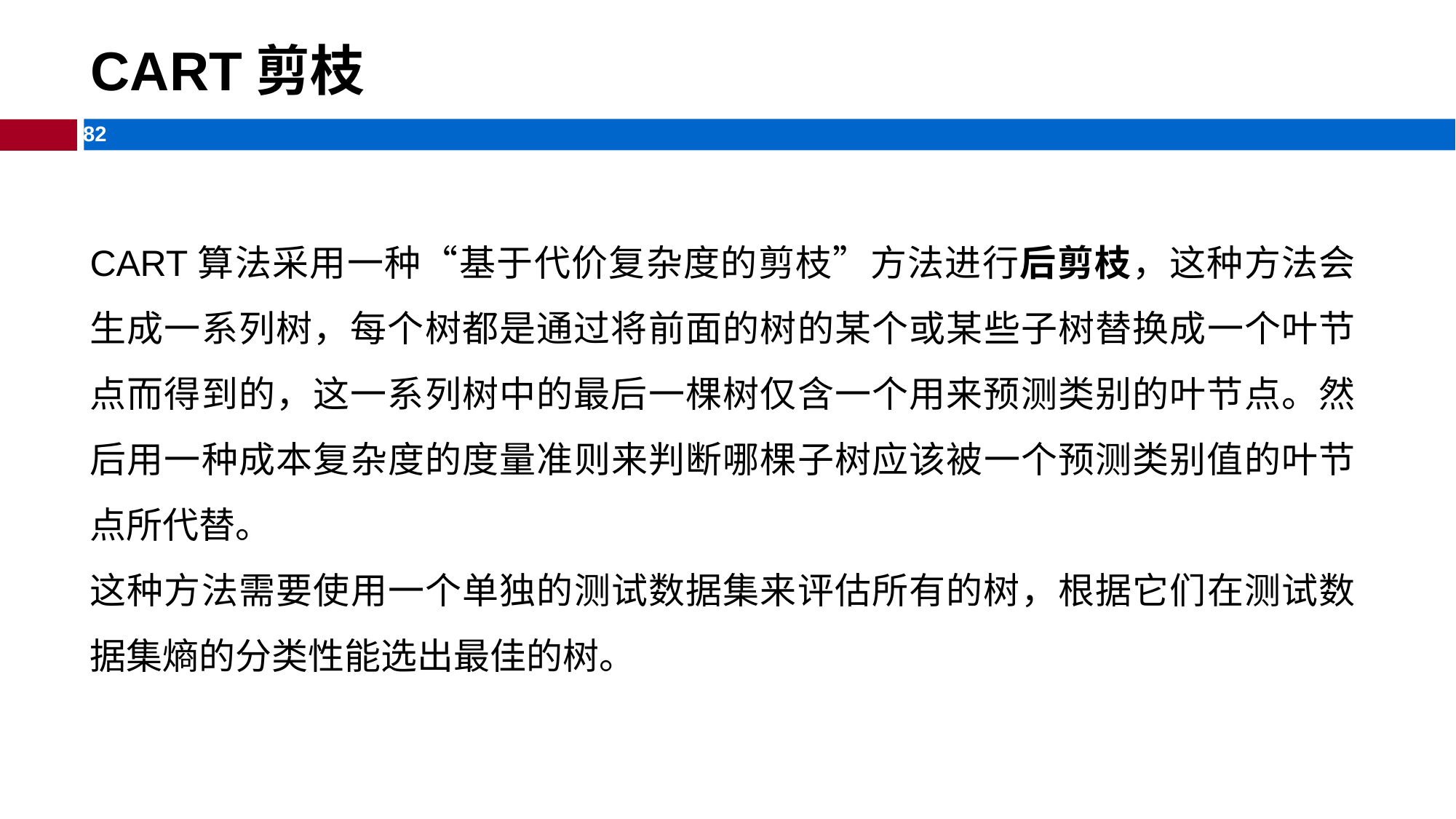

# CART剪枝
CART算法采用一种“基于代价复杂度的剪枝”方法进行后剪枝，这种方法会生成一系列树，每个树都是通过将前面的树的某个或某些子树替换成一个叶节点而得到的，这一系列树中的最后一棵树仅含一个用来预测类别的叶节点。然后用一种成本复杂度的度量准则来判断哪棵子树应该被一个预测类别值的叶节点所代替。
这种方法需要使用一个单独的测试数据集来评估所有的树，根据它们在测试数据集熵的分类性能选出最佳的树。